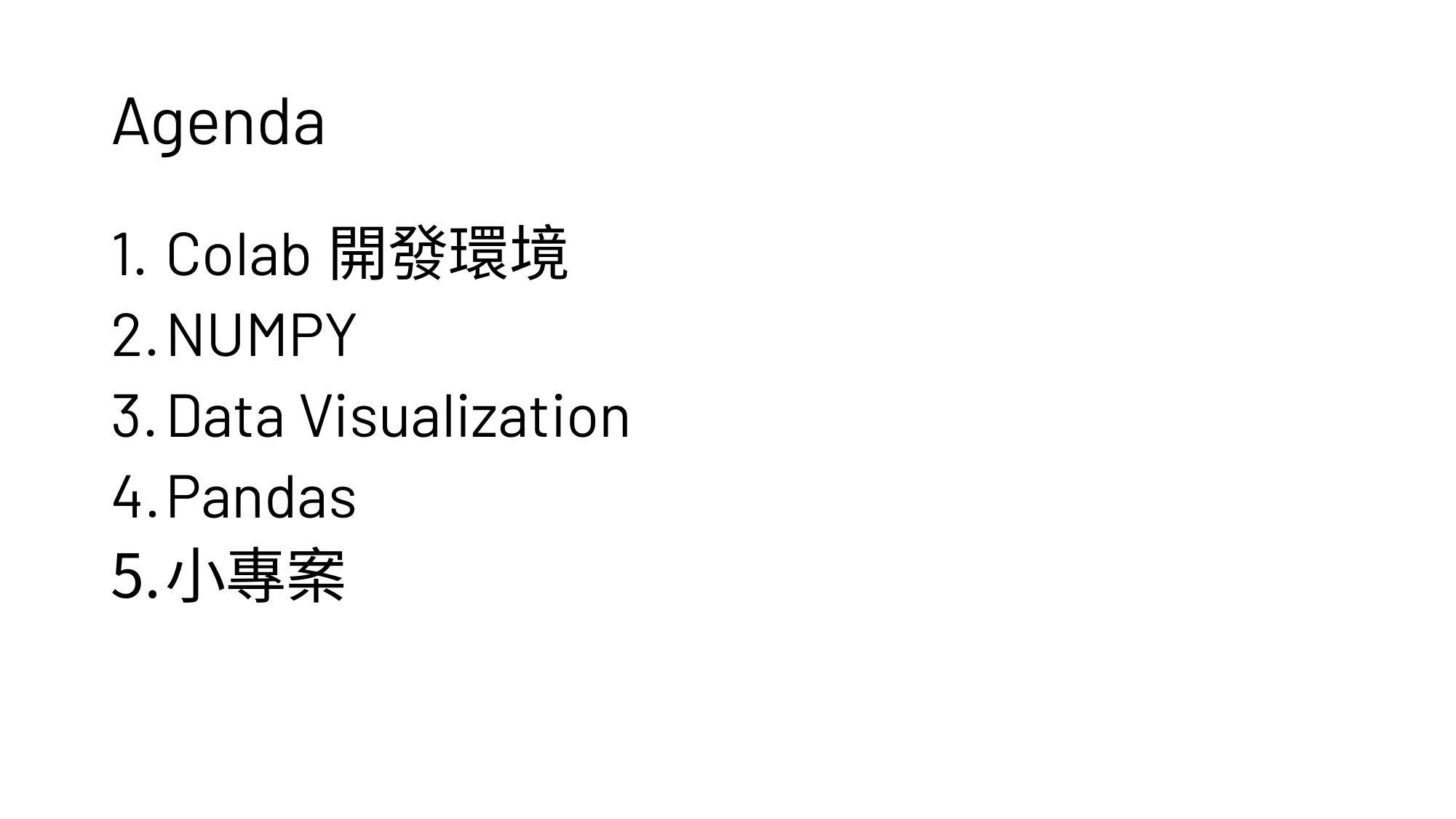

# Agenda
Colab開發環境
NUMPY
Data Visualization
Pandas
小專案